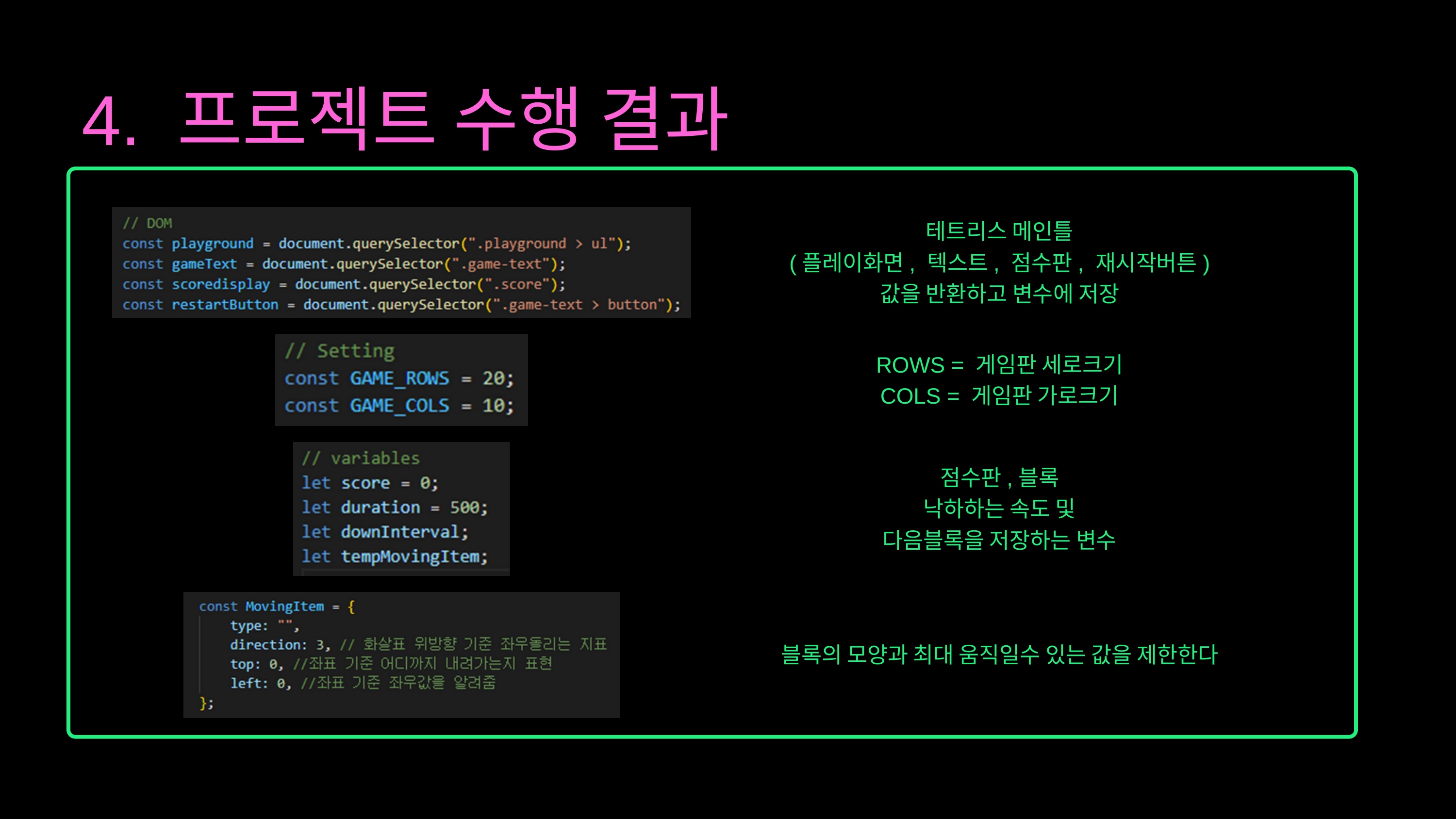

4. 프로젝트 수행 결과

테트리스 메인틀
(플레이화면, 텍스트, 점수판, 재시작버튼)
값을 반환하고 변수에 저장

ROWS = 게임판 세로크기
COLS = 게임판 가로크기

점수판,블록
낙하하는 속도 및
다음블록을 저장하는 변수

블록의 모양과 최대 움직일수 있는 값을 제한한다